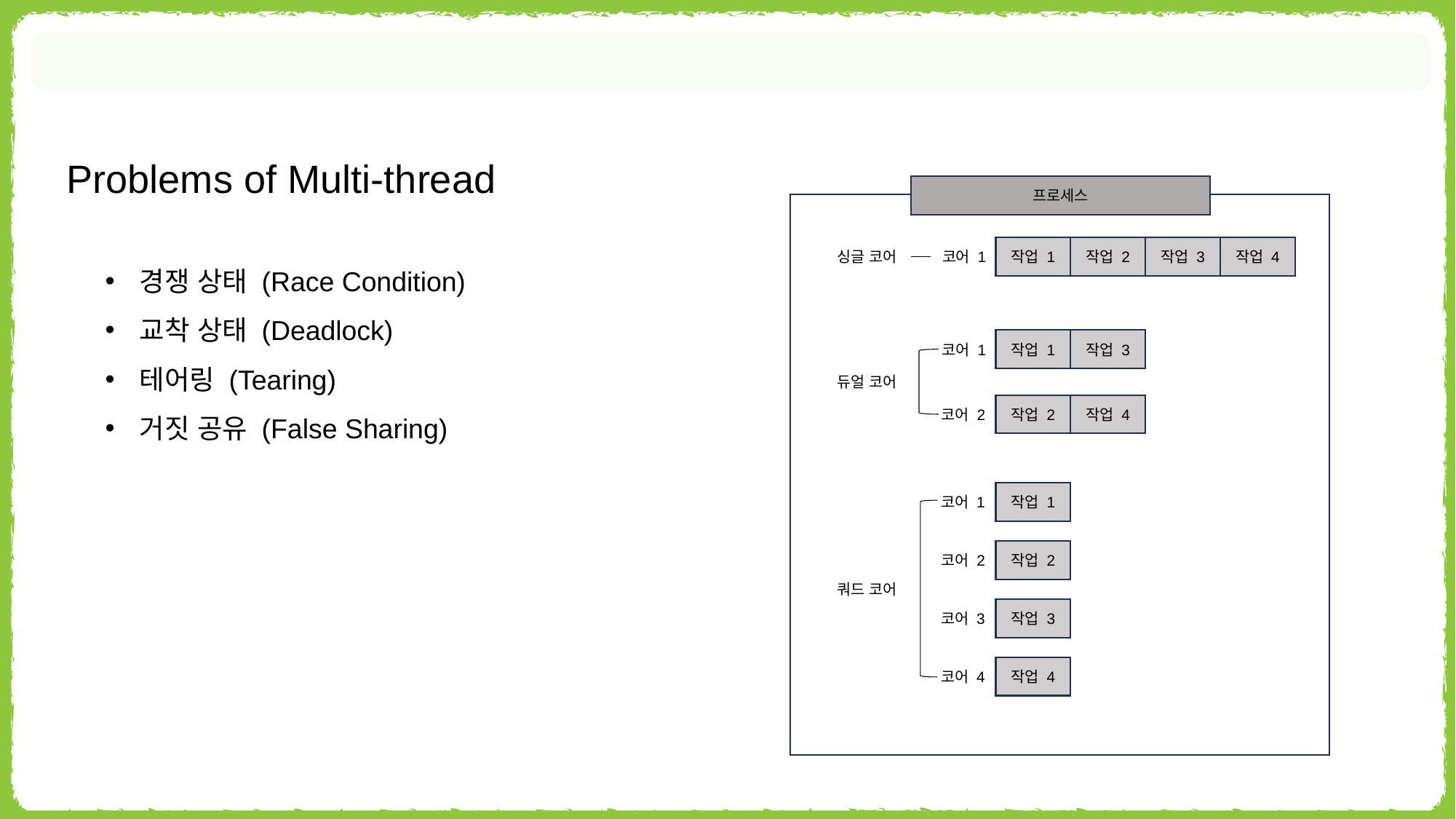

Problems of Multi-thread
프로세스

작업 1
작업 2
작업 3
작업 4
싱글 코어
코어 1
작업 1
작업 3
코어 1
코어 2

듀얼 코어
작업 2
작업 4
작업 1
작업 2
작업 3
작업 4
코어 1
코어 2
코어 3
코어 4

쿼드 코어
경쟁 상태 (Race Condition)
교착 상태 (Deadlock)
테어링 (Tearing)
거짓 공유 (False Sharing)